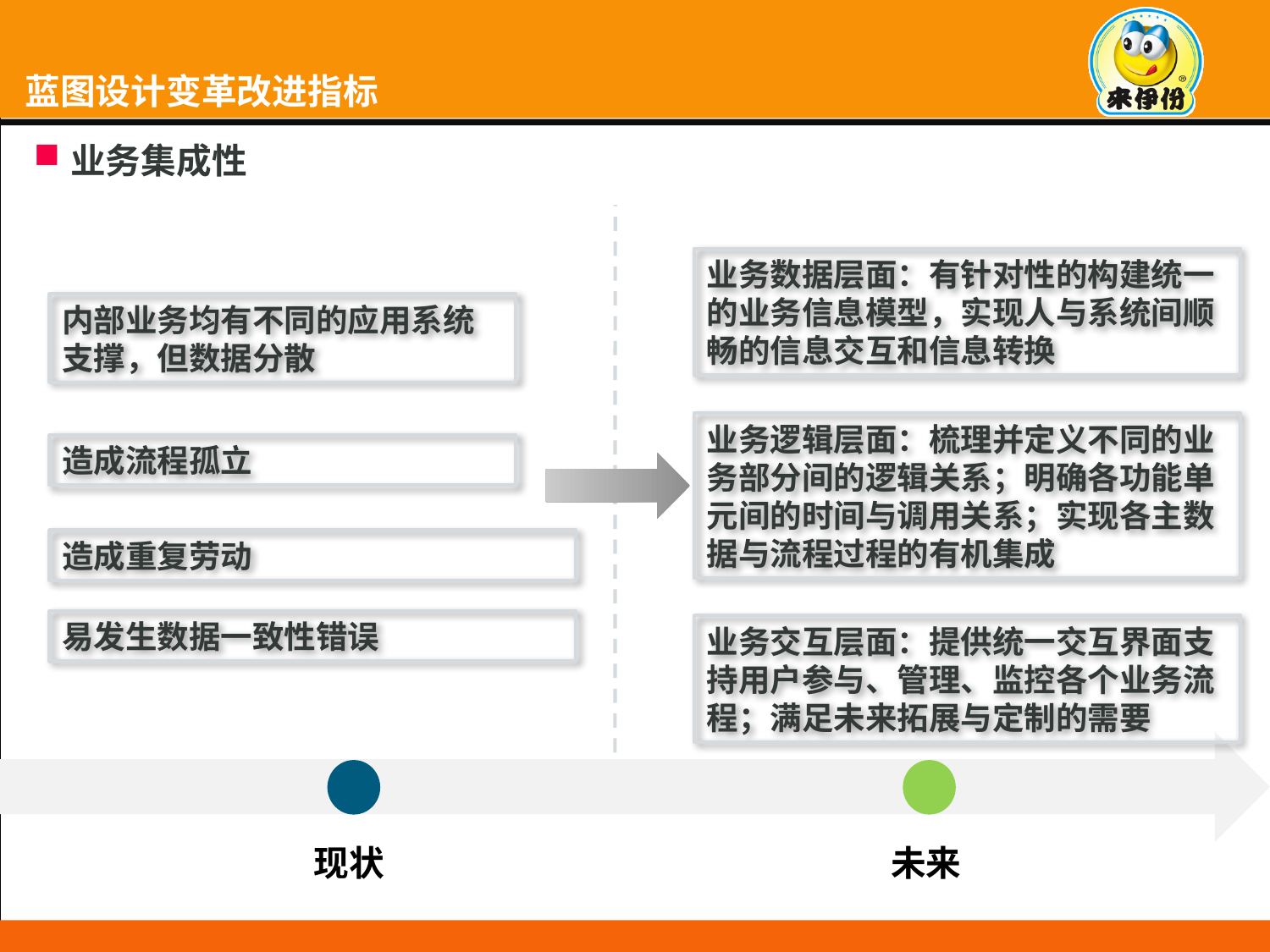

蓝图设计变革改进指标
# 蓝图设计关键设计原则
业务集成性
业务数据层面：有针对性的构建统一的业务信息模型，实现人与系统间顺畅的信息交互和信息转换
内部业务均有不同的应用系统支撑，但数据分散
业务逻辑层面：梳理并定义不同的业务部分间的逻辑关系；明确各功能单元间的时间与调用关系；实现各主数据与流程过程的有机集成
造成流程孤立

造成重复劳动
易发生数据一致性错误
业务交互层面：提供统一交互界面支持用户参与、管理、监控各个业务流程；满足未来拓展与定制的需要

现状
未来